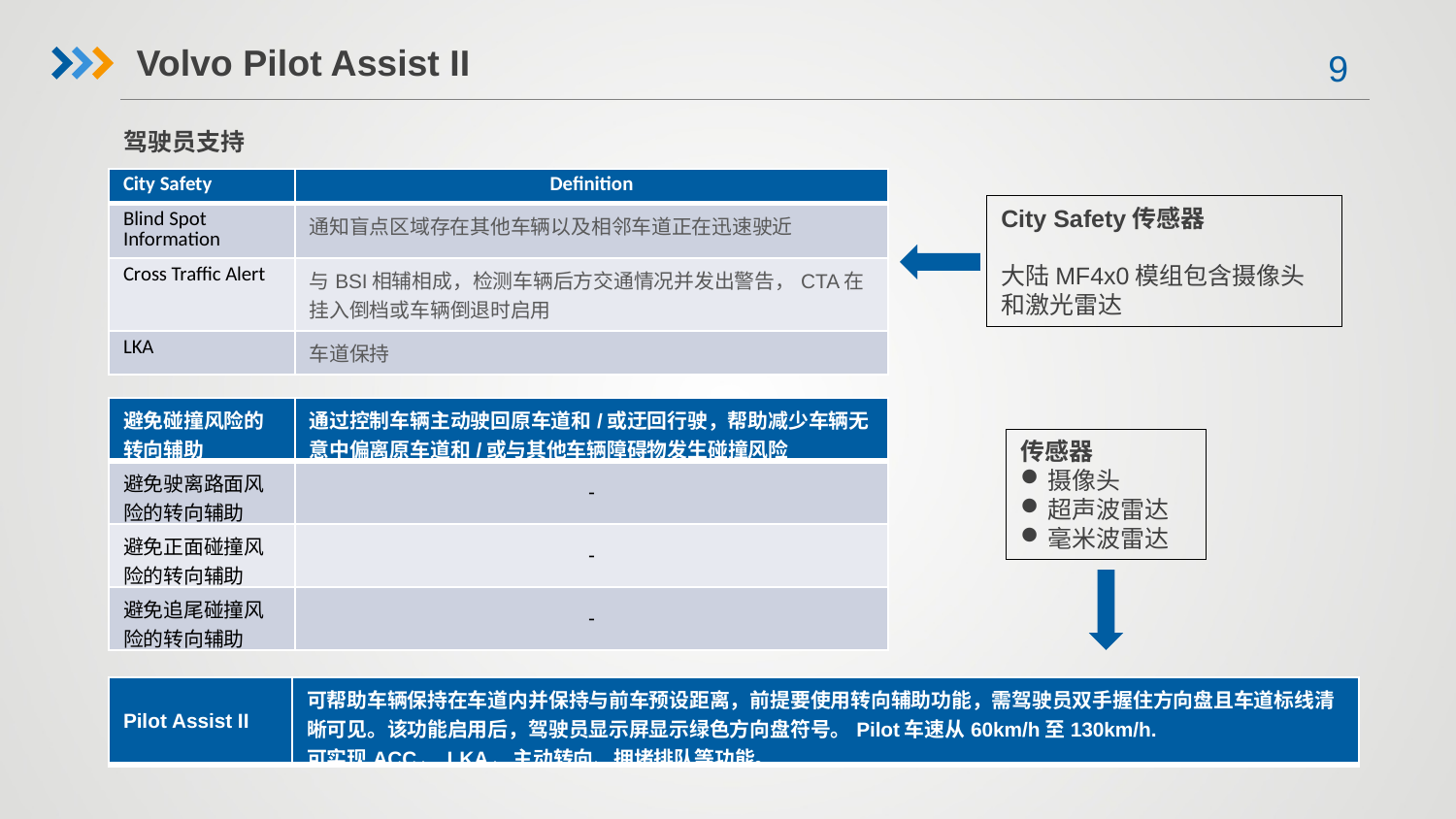

Volvo Pilot Assist II
驾驶员支持
| City Safety | Definition |
| --- | --- |
| Blind Spot Information | 通知盲点区域存在其他车辆以及相邻车道正在迅速驶近 |
| Cross Traffic Alert | 与BSI相辅相成，检测车辆后方交通情况并发出警告，CTA在挂入倒档或车辆倒退时启用 |
| LKA | 车道保持 |
City Safety传感器

大陆MF4x0模组包含摄像头和激光雷达

| 避免碰撞风险的转向辅助 | 通过控制车辆主动驶回原车道和/或迂回行驶，帮助减少车辆无意中偏离原车道和/或与其他车辆障碍物发生碰撞风险 |
| --- | --- |
| 避免驶离路面风险的转向辅助 | - |
| 避免正面碰撞风险的转向辅助 | - |
| 避免追尾碰撞风险的转向辅助 | - |
传感器
摄像头
超声波雷达
毫米波雷达

| Pilot Assist II | 可帮助车辆保持在车道内并保持与前车预设距离，前提要使用转向辅助功能，需驾驶员双手握住方向盘且车道标线清晰可见。该功能启用后，驾驶员显示屏显示绿色方向盘符号。Pilot车速从60km/h至130km/h. 可实现ACC、LKA、主动转向、拥堵排队等功能。 |
| --- | --- |